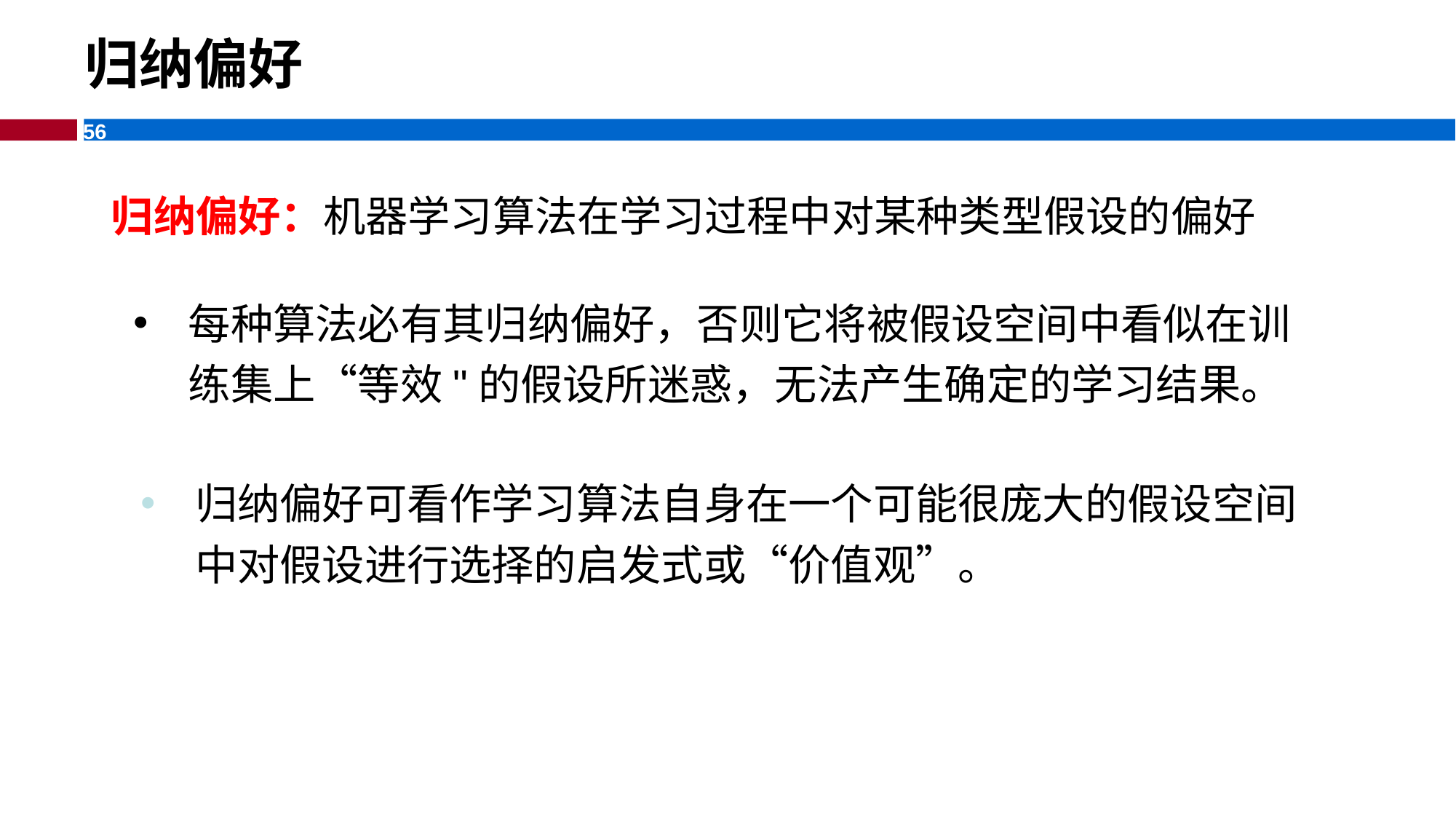

归纳偏好

归纳偏好：机器学习算法在学习过程中对某种类型假设的偏好
每种算法必有其归纳偏好，否则它将被假设空间中看似在训练集上“等效"的假设所迷惑，无法产生确定的学习结果。
归纳偏好可看作学习算法自身在一个可能很庞大的假设空间中对假设进行选择的启发式或“价值观”。